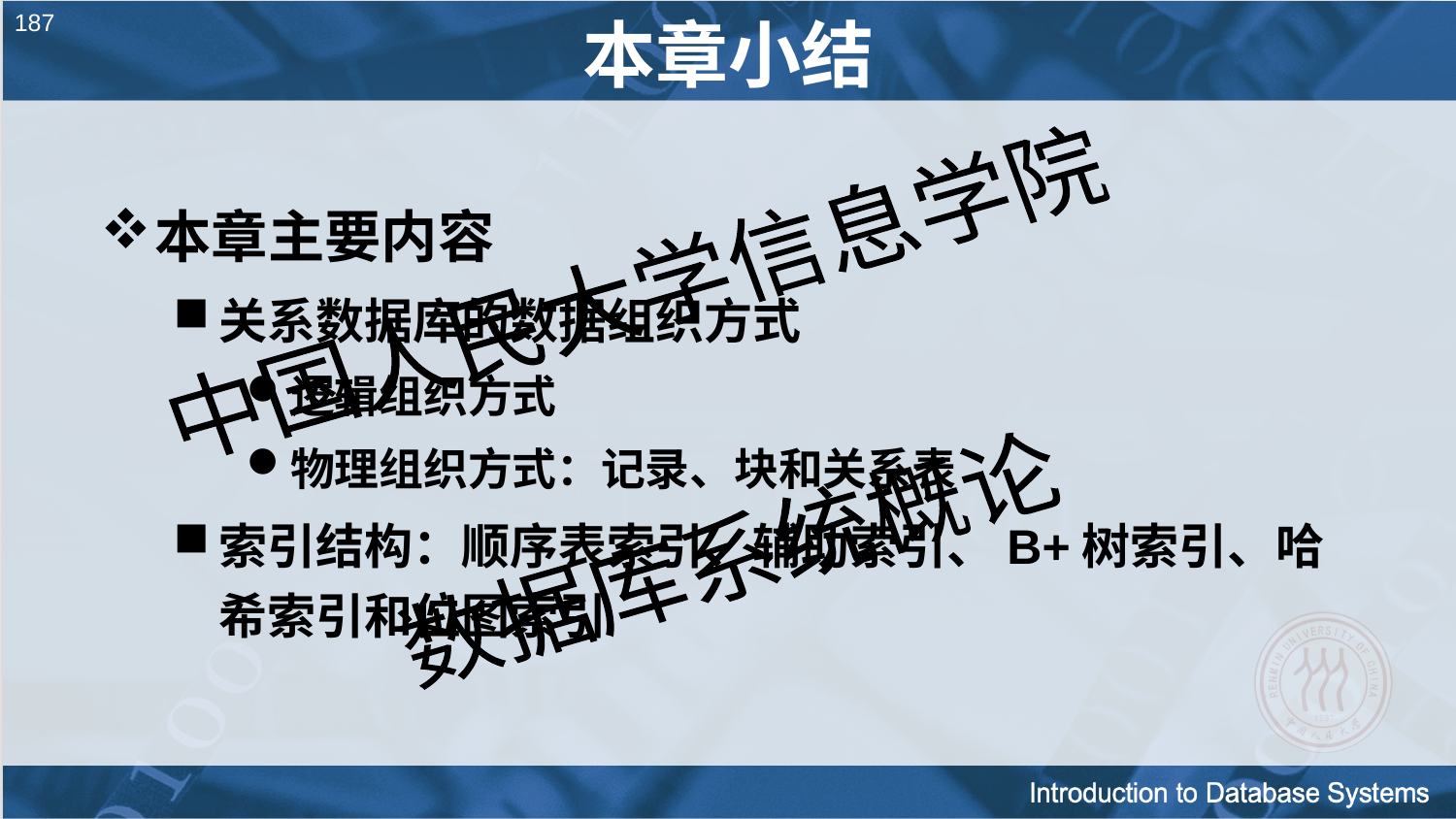

# 187
本章小结
本章主要内容
关系数据库的数据组织方式
逻辑组织方式
物理组织方式：记录、块和关系表
索引结构：顺序表索引、辅助索引、B+树索引、哈希索引和位图索引